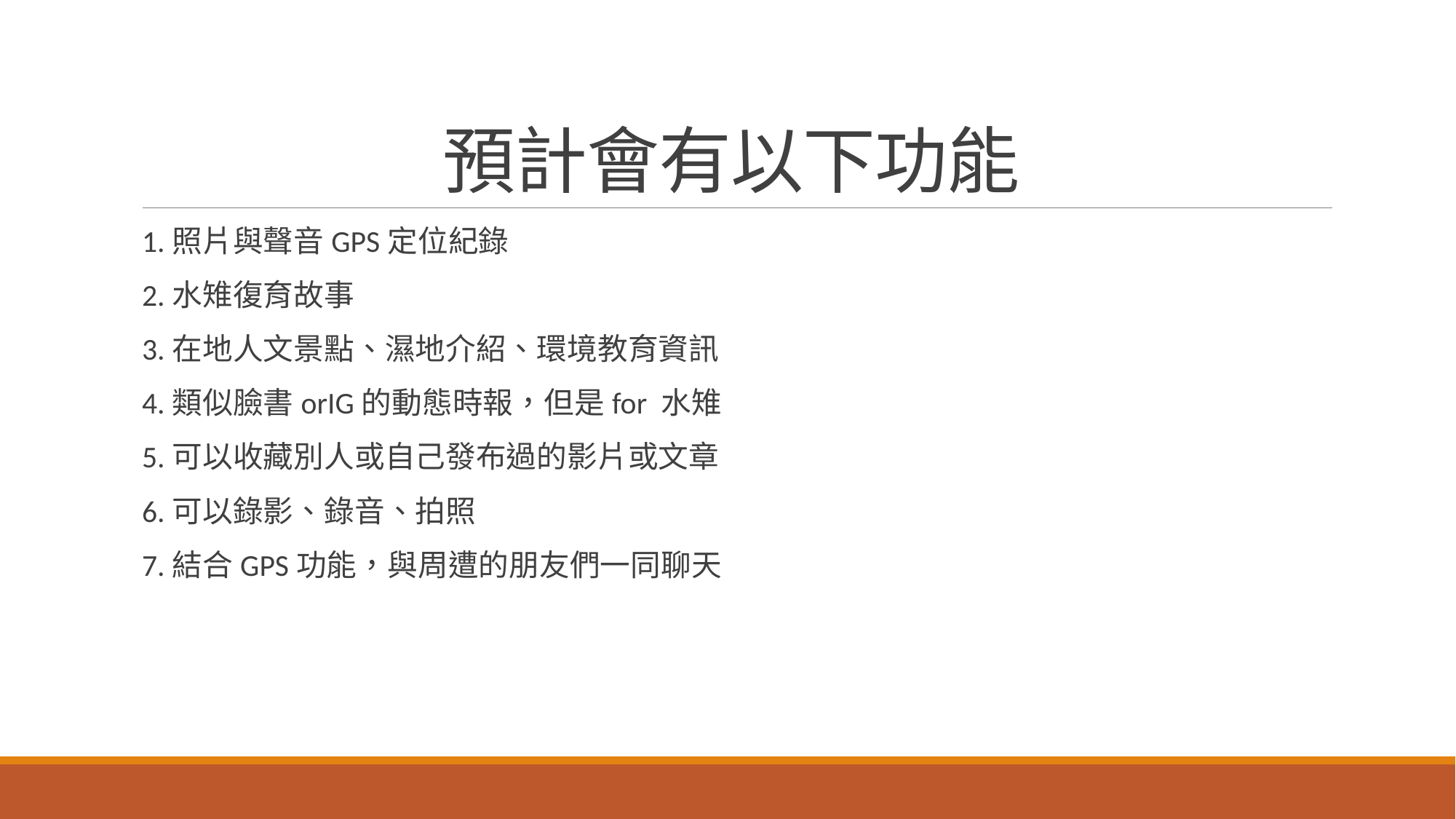

# 預計會有以下功能
1.照片與聲音GPS定位紀錄
2.水雉復育故事
3.在地人文景點、濕地介紹、環境教育資訊
4.類似臉書orIG的動態時報，但是for 水雉
5.可以收藏別人或自己發布過的影片或文章
6.可以錄影、錄音、拍照
7.結合GPS功能，與周遭的朋友們一同聊天